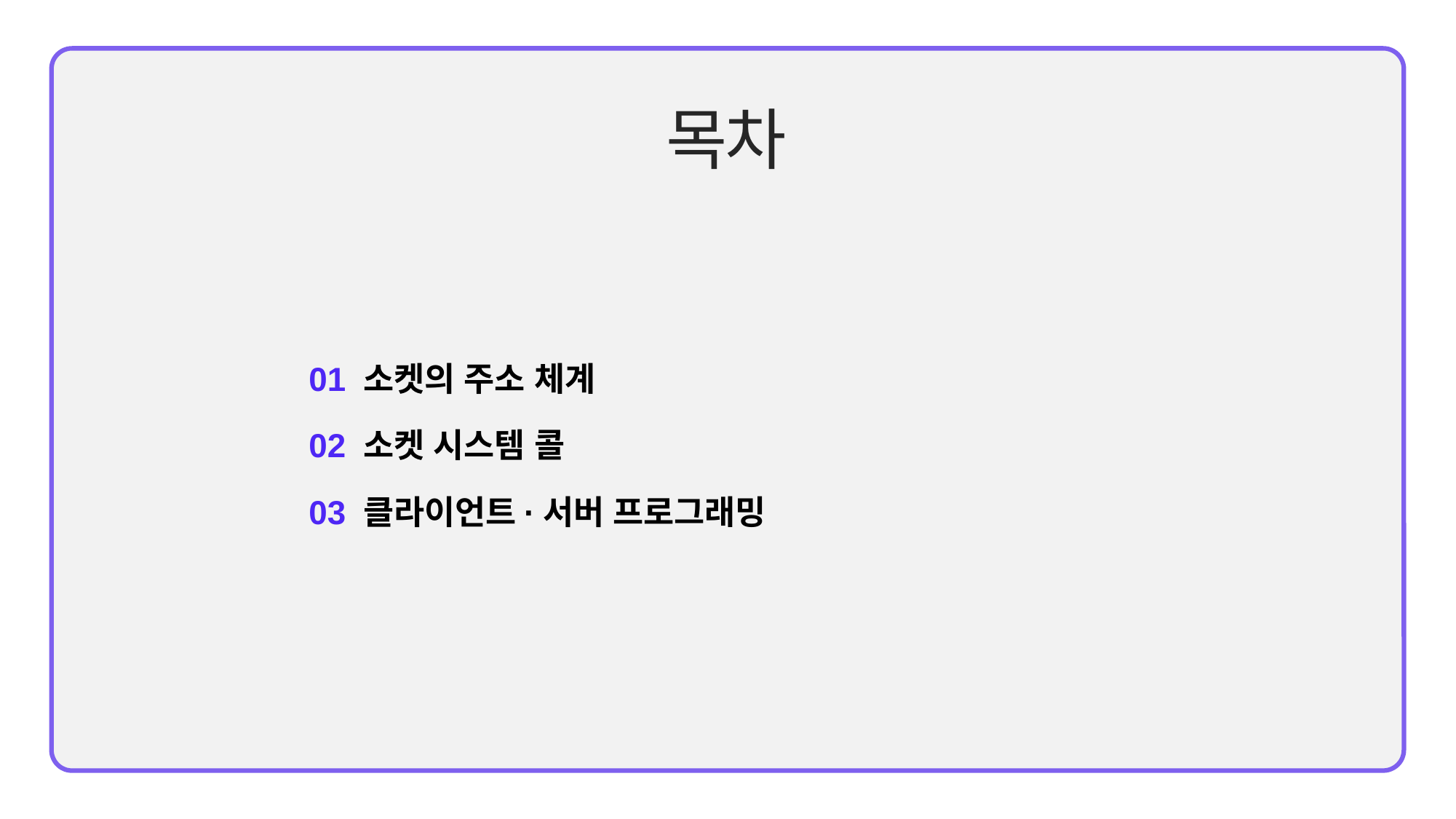

01 소켓의 주소 체계
02 소켓 시스템 콜
03 클라이언트·서버 프로그래밍